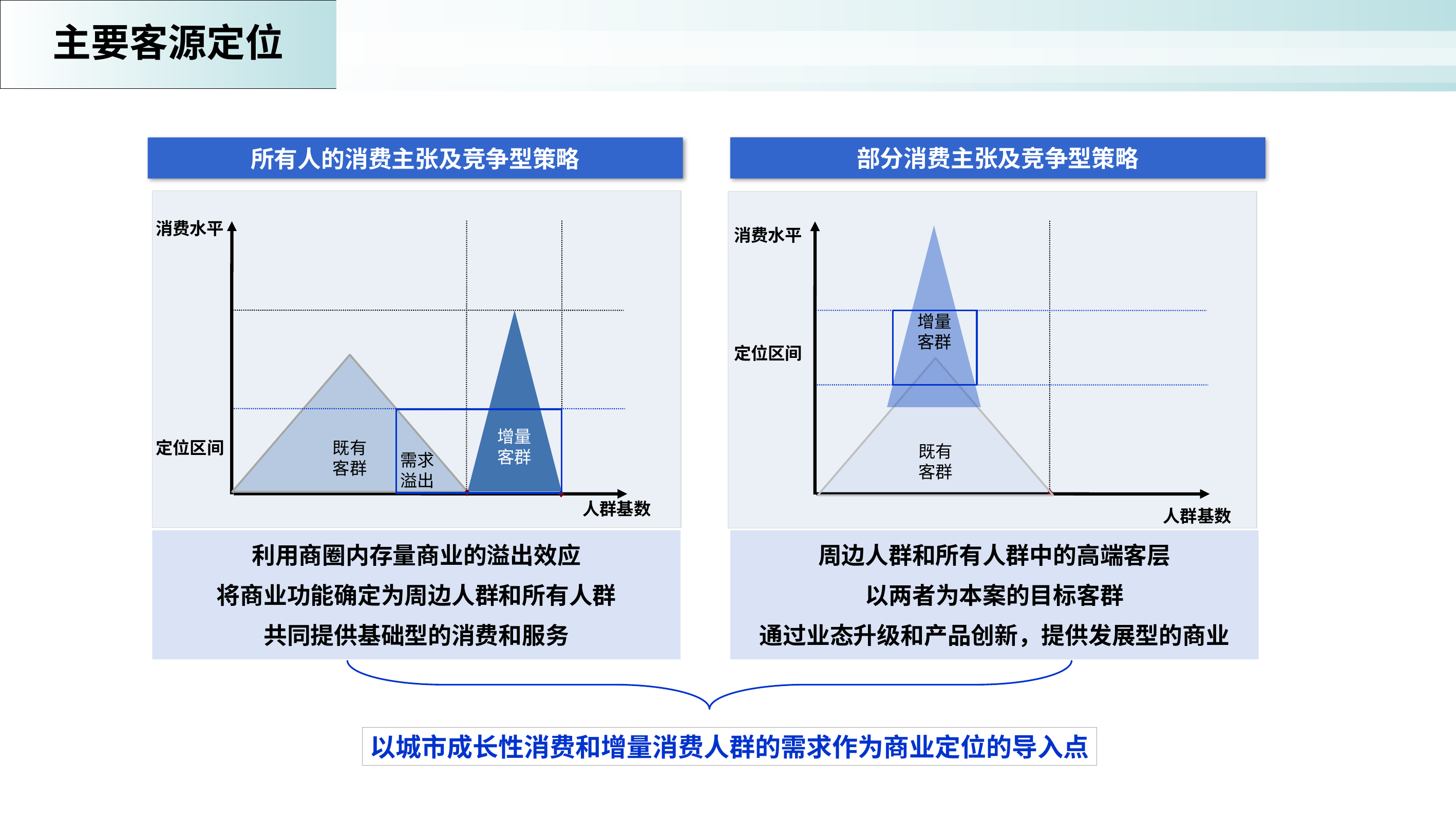

主要客源定位
所有人的消费主张及竞争型策略

消费水平

增量
客群
既有
客群

定位区间
需求
溢出

人群基数

利用商圈内存量商业的溢出效应
将商业功能确定为周边人群和所有人群
共同提供基础型的消费和服务
部分消费主张及竞争型策略

消费水平

增量
客群

定位区间

既有
客群

人群基数
周边人群和所有人群中的高端客层
以两者为本案的目标客群
通过业态升级和产品创新，提供发展型的商业
以城市成长性消费和增量消费人群的需求作为商业定位的导入点